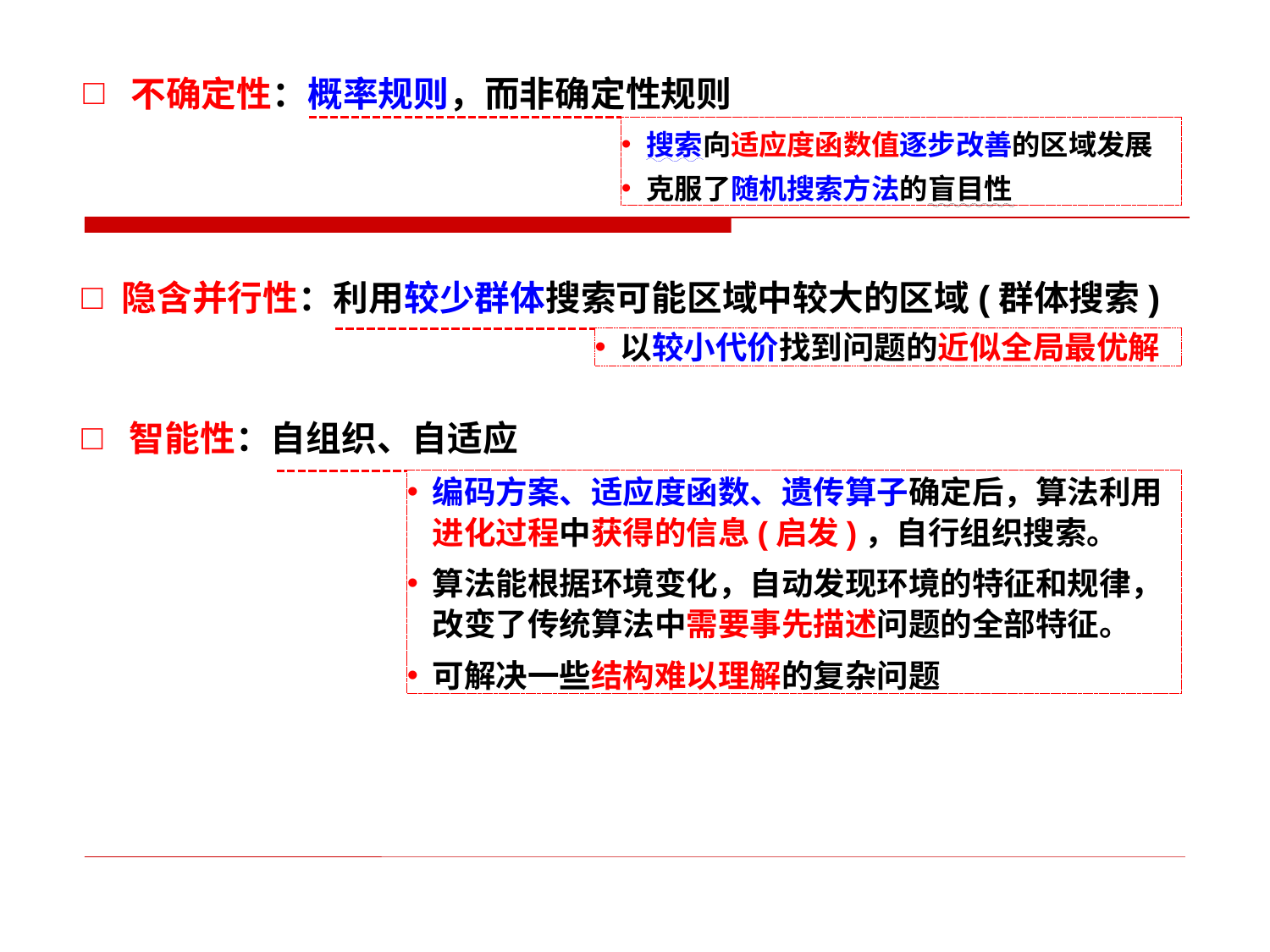

不确定性：概率规则，而非确定性规则
搜索向适应度函数值逐步改善的区域发展
克服了随机搜索方法的盲目性
隐含并行性：利用较少群体搜索可能区域中较大的区域(群体搜索)
以较小代价找到问题的近似全局最优解
智能性：自组织、自适应
编码方案、适应度函数、遗传算子确定后，算法利用进化过程中获得的信息(启发)，自行组织搜索。
算法能根据环境变化，自动发现环境的特征和规律，改变了传统算法中需要事先描述问题的全部特征。
可解决一些结构难以理解的复杂问题